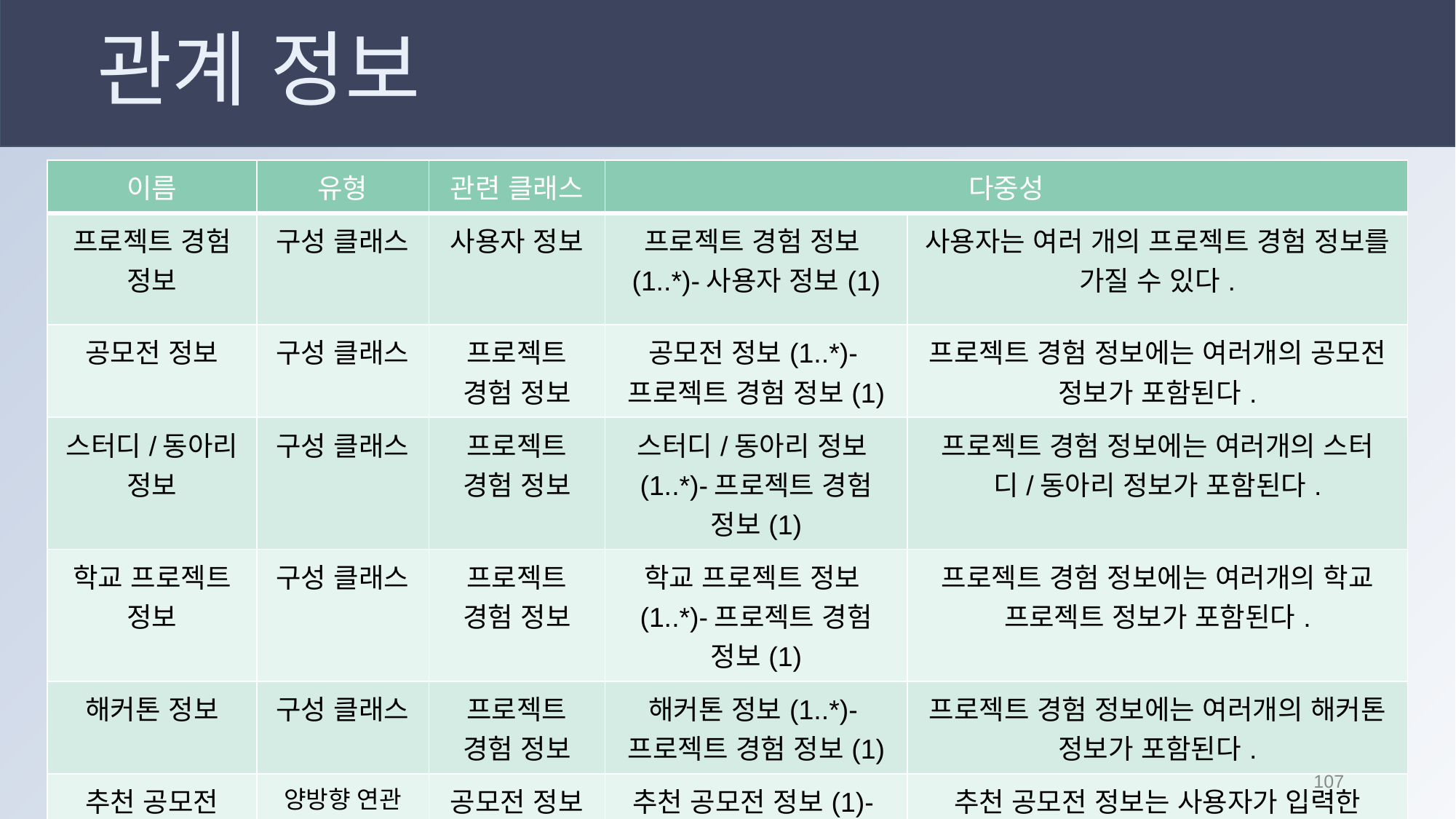

# 관계 정보

| 이름 | 유형 | 관련 클래스 | 다중성 |  |
| --- | --- | --- | --- | --- |
| 프로젝트 경험 정보 | 구성 클래스 | 사용자 정보 | 프로젝트 경험 정보(1..\*)-사용자 정보(1) | 사용자는 여러 개의 프로젝트 경험 정보를 가질 수 있다. |
| 공모전 정보 | 구성 클래스 | 프로젝트 경험 정보 | 공모전 정보(1..\*)-프로젝트 경험 정보(1) | 프로젝트 경험 정보에는 여러개의 공모전 정보가 포함된다. |
| 스터디/동아리 정보 | 구성 클래스 | 프로젝트 경험 정보 | 스터디/동아리 정보(1..\*)-프로젝트 경험 정보(1) | 프로젝트 경험 정보에는 여러개의 스터디/동아리 정보가 포함된다. |
| 학교 프로젝트 정보 | 구성 클래스 | 프로젝트 경험 정보 | 학교 프로젝트 정보(1..\*)-프로젝트 경험 정보(1) | 프로젝트 경험 정보에는 여러개의 학교 프로젝트 정보가 포함된다. |
| 해커톤 정보 | 구성 클래스 | 프로젝트 경험 정보 | 해커톤 정보(1..\*)-프로젝트 경험 정보(1) | 프로젝트 경험 정보에는 여러개의 해커톤 정보가 포함된다. |
| 추천 공모전 정보 | 양방향 연관 클래스 | 공모전 정보 | 추천 공모전 정보(1)-공모전 정보(1) | 추천 공모전 정보는 사용자가 입력한 공모전 정보를 바탕으로 제공된다. |
107